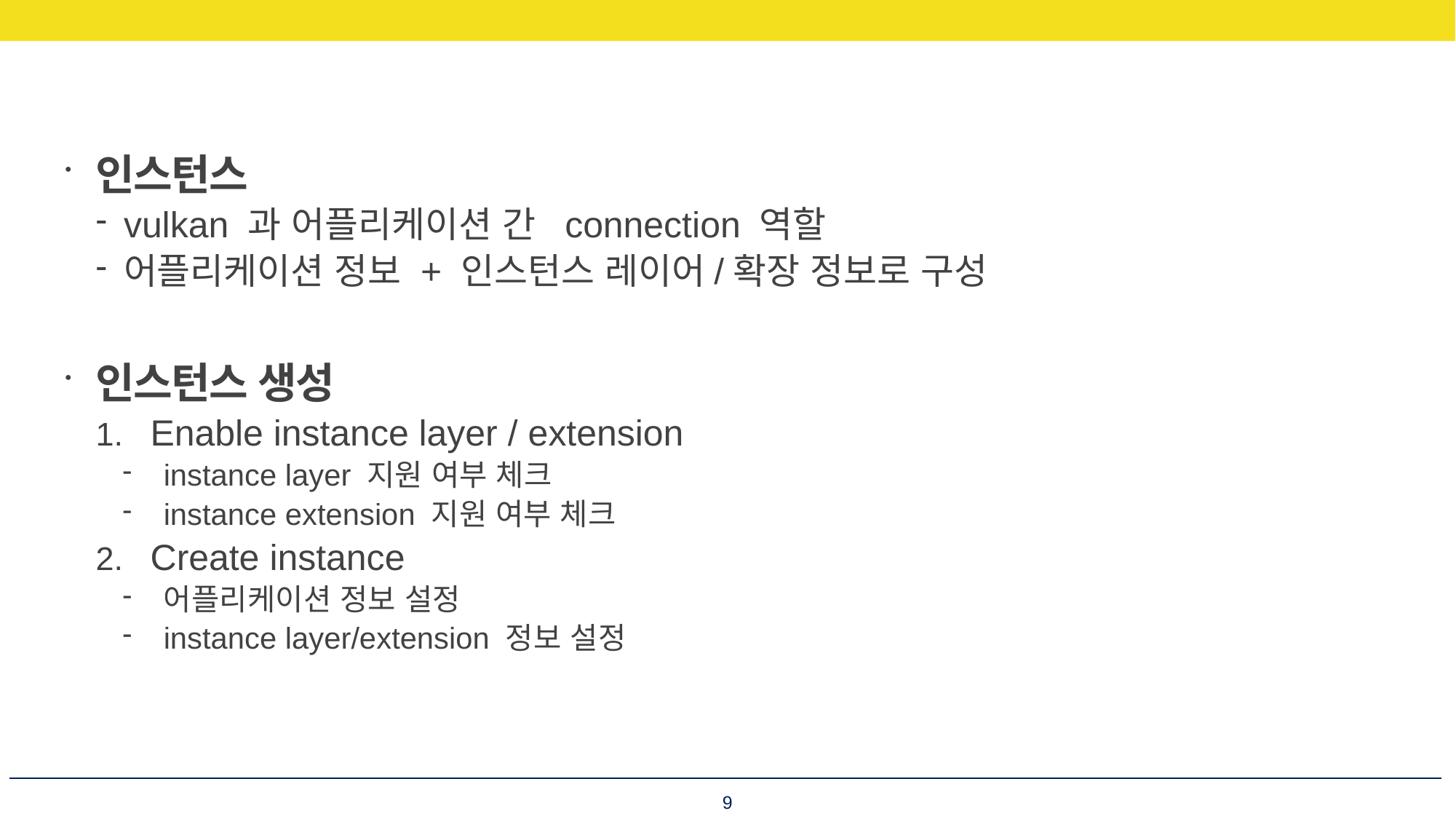

인스턴스
vulkan 과 어플리케이션 간  connection 역할
어플리케이션 정보 + 인스턴스 레이어/확장 정보로 구성

인스턴스 생성
Enable instance layer / extension
instance layer 지원 여부 체크
instance extension 지원 여부 체크
Create instance
어플리케이션 정보 설정
instance layer/extension 정보 설정
9